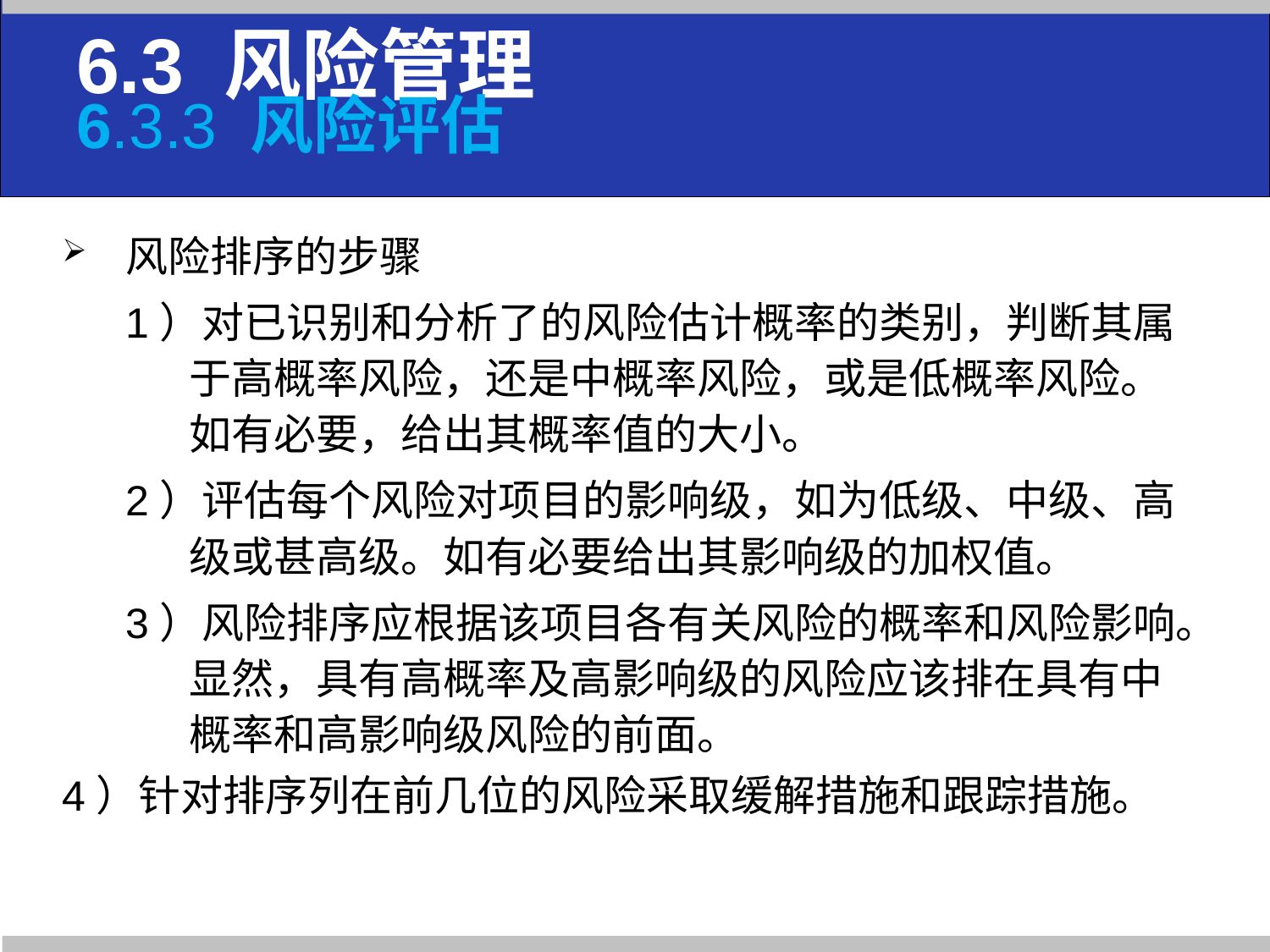

6.3 风险管理
6.3.3 风险评估
风险排序的步骤
1）对已识别和分析了的风险估计概率的类别，判断其属于高概率风险，还是中概率风险，或是低概率风险。如有必要，给出其概率值的大小。
2）评估每个风险对项目的影响级，如为低级、中级、高级或甚高级。如有必要给出其影响级的加权值。
3）风险排序应根据该项目各有关风险的概率和风险影响。显然，具有高概率及高影响级的风险应该排在具有中概率和高影响级风险的前面。
4）针对排序列在前几位的风险采取缓解措施和跟踪措施。
774